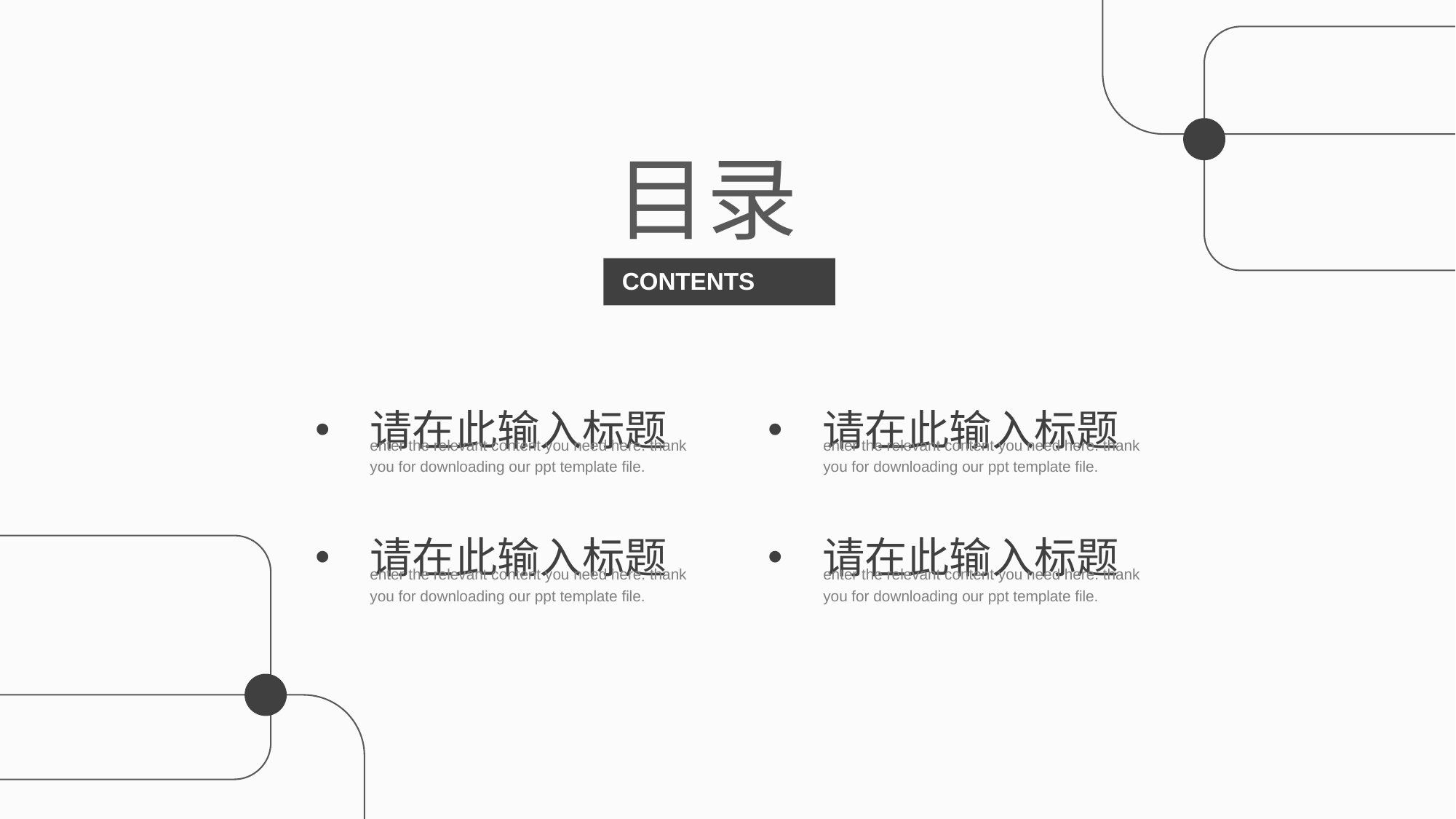

行业PPT模板http://www.1ppt.com/hangye/

目录

CONTENTS
请在此输入标题
请在此输入标题
请在此输入标题
请在此输入标题
enter the relevant content you need here. thank you for downloading our ppt template file.
enter the relevant content you need here. thank you for downloading our ppt template file.

enter the relevant content you need here. thank you for downloading our ppt template file.
enter the relevant content you need here. thank you for downloading our ppt template file.